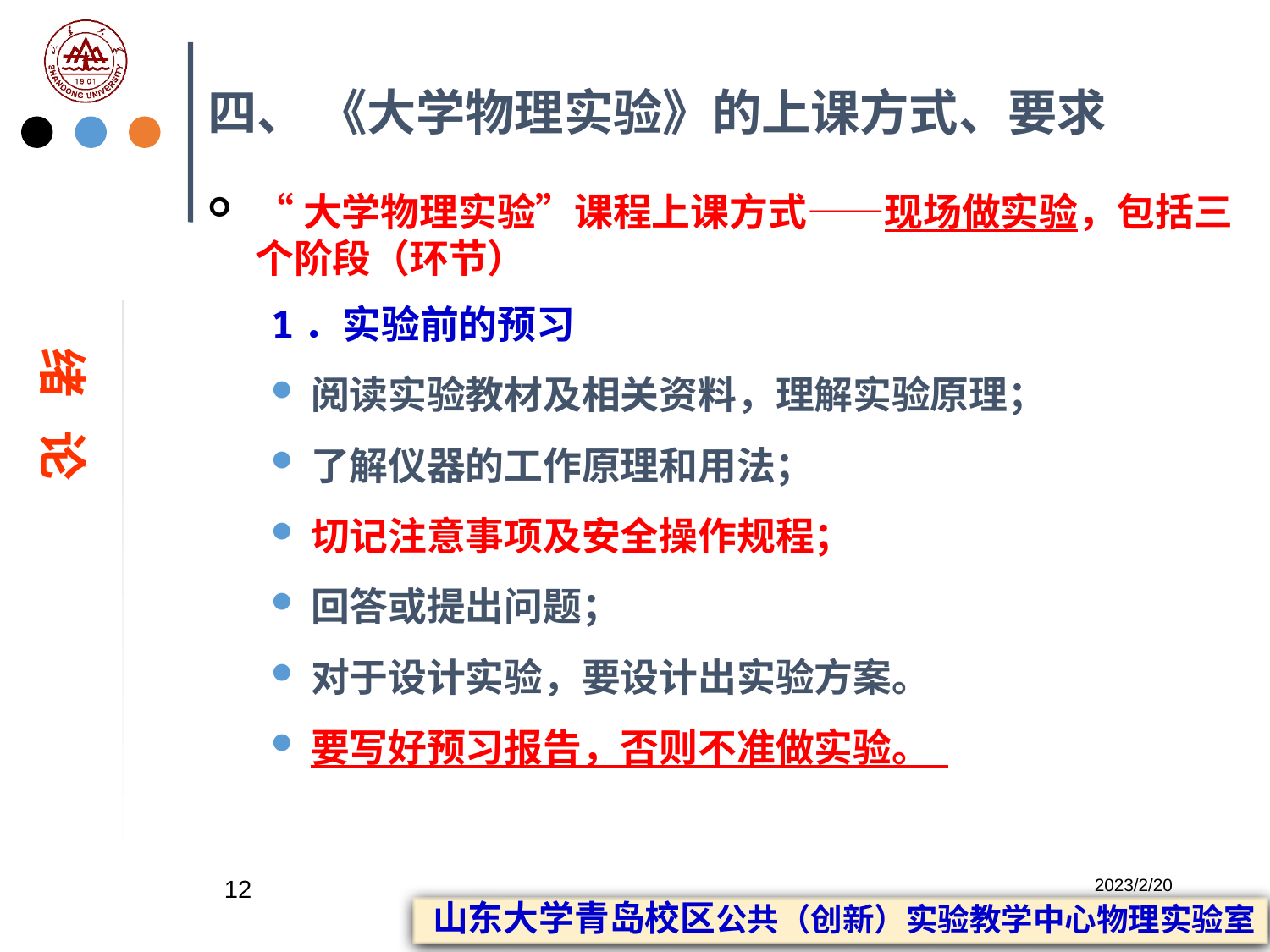

# 四、 《大学物理实验》的上课方式、要求
“大学物理实验”课程上课方式——现场做实验，包括三个阶段（环节）
1．实验前的预习
阅读实验教材及相关资料，理解实验原理；
了解仪器的工作原理和用法；
切记注意事项及安全操作规程；
回答或提出问题；
对于设计实验，要设计出实验方案。
要写好预习报告，否则不准做实验。
绪   论
12
2023/2/20